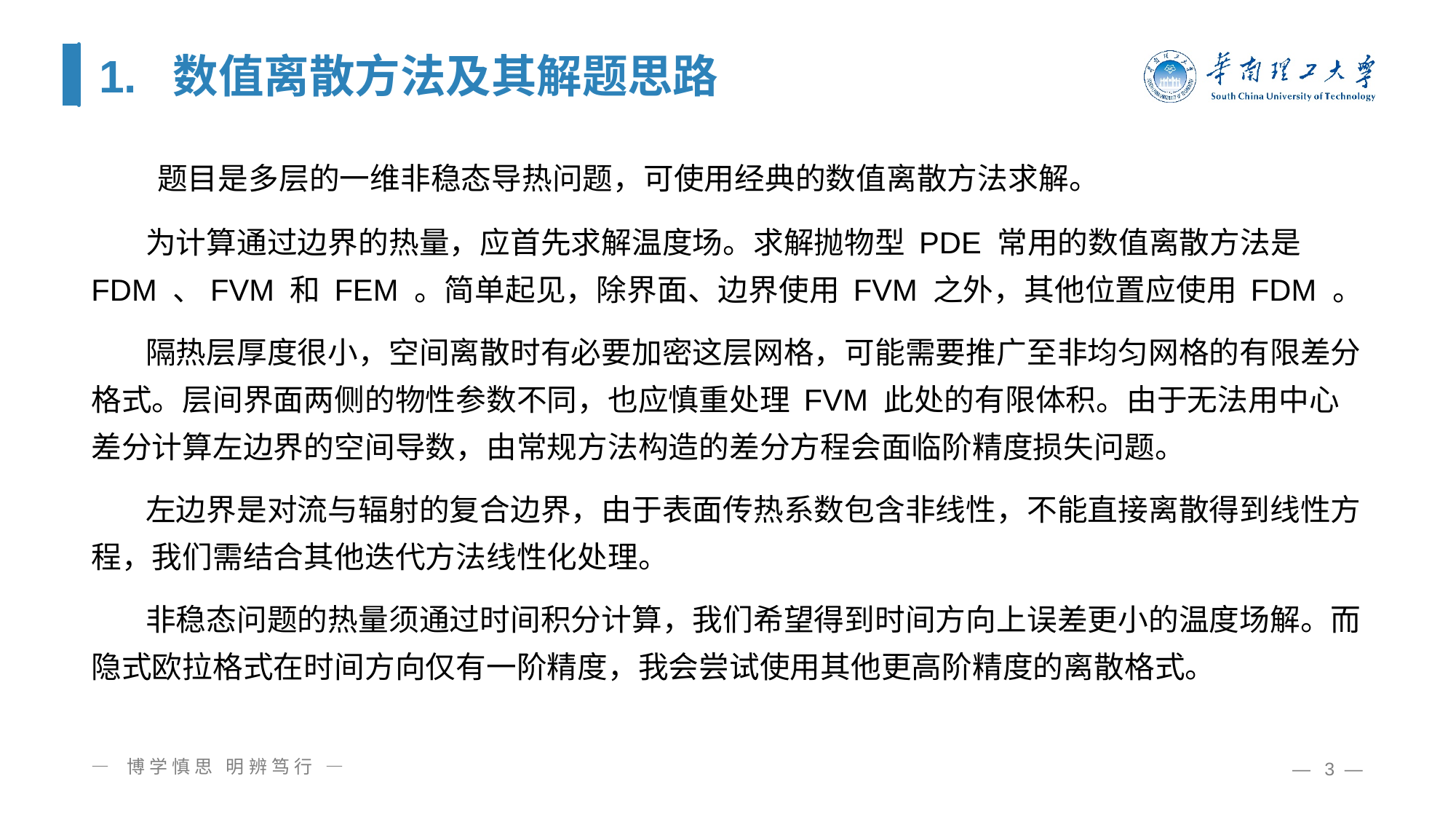

# 1.  数值离散方法及其解题思路
       题目是多层的一维非稳态导热问题，可使用经典的数值离散方法求解。
       为计算通过边界的热量，应首先求解温度场。求解抛物型 PDE 常用的数值离散方法是 FDM 、FVM 和 FEM 。简单起见，除界面、边界使用 FVM 之外，其他位置应使用 FDM 。
       隔热层厚度很小，空间离散时有必要加密这层网格，可能需要推广至非均匀网格的有限差分格式。层间界面两侧的物性参数不同，也应慎重处理 FVM 此处的有限体积。由于无法用中心差分计算左边界的空间导数，由常规方法构造的差分方程会面临阶精度损失问题。
       左边界是对流与辐射的复合边界，由于表面传热系数包含非线性，不能直接离散得到线性方程，我们需结合其他迭代方法线性化处理。
       非稳态问题的热量须通过时间积分计算，我们希望得到时间方向上误差更小的温度场解。而隐式欧拉格式在时间方向仅有一阶精度，我会尝试使用其他更高阶精度的离散格式。
— 博学慎思 明辨笃行 —
— 3 —